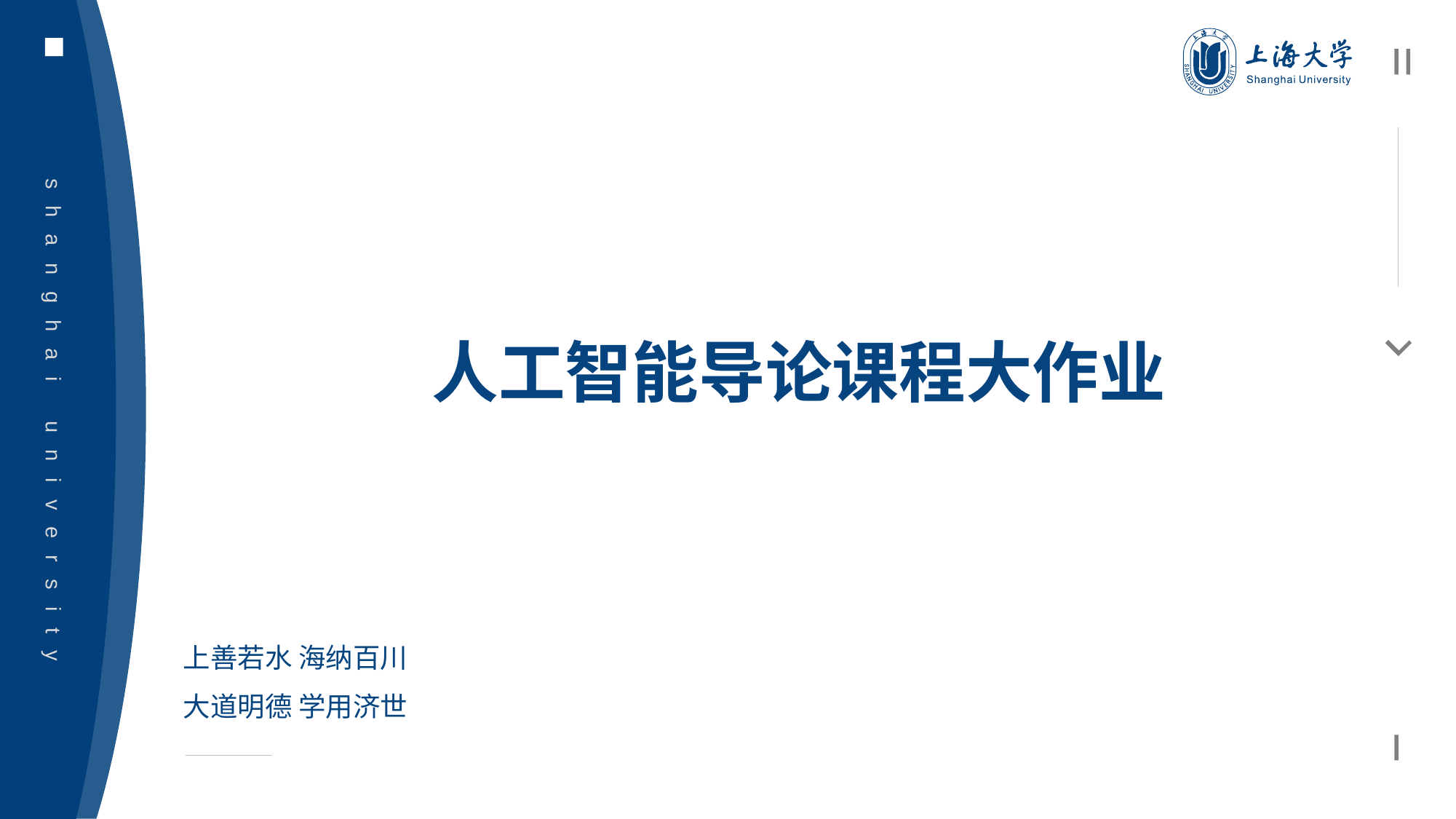

e7d195523061f1c0d318120d6aeaf1b6ccceb6ba3da59c0775C5DE19DDDEBC09ED96DBD9900D9848D623ECAD1D4904B78047D0015C22C8BE97228BE8B5BFF08FE7A3AE04126DA07312A96C0F69F9BAB74C46B725AFB1A708D984D37AD95344670D96AF8C99654830F8DAEB8AF963DFE993C5D0331C1EA2F2EA108BE97C097A48A3D9250F9A4B2FBB
人工智能导论课程大作业

shanghai university
上善若水 海纳百川
大道明德 学用济世